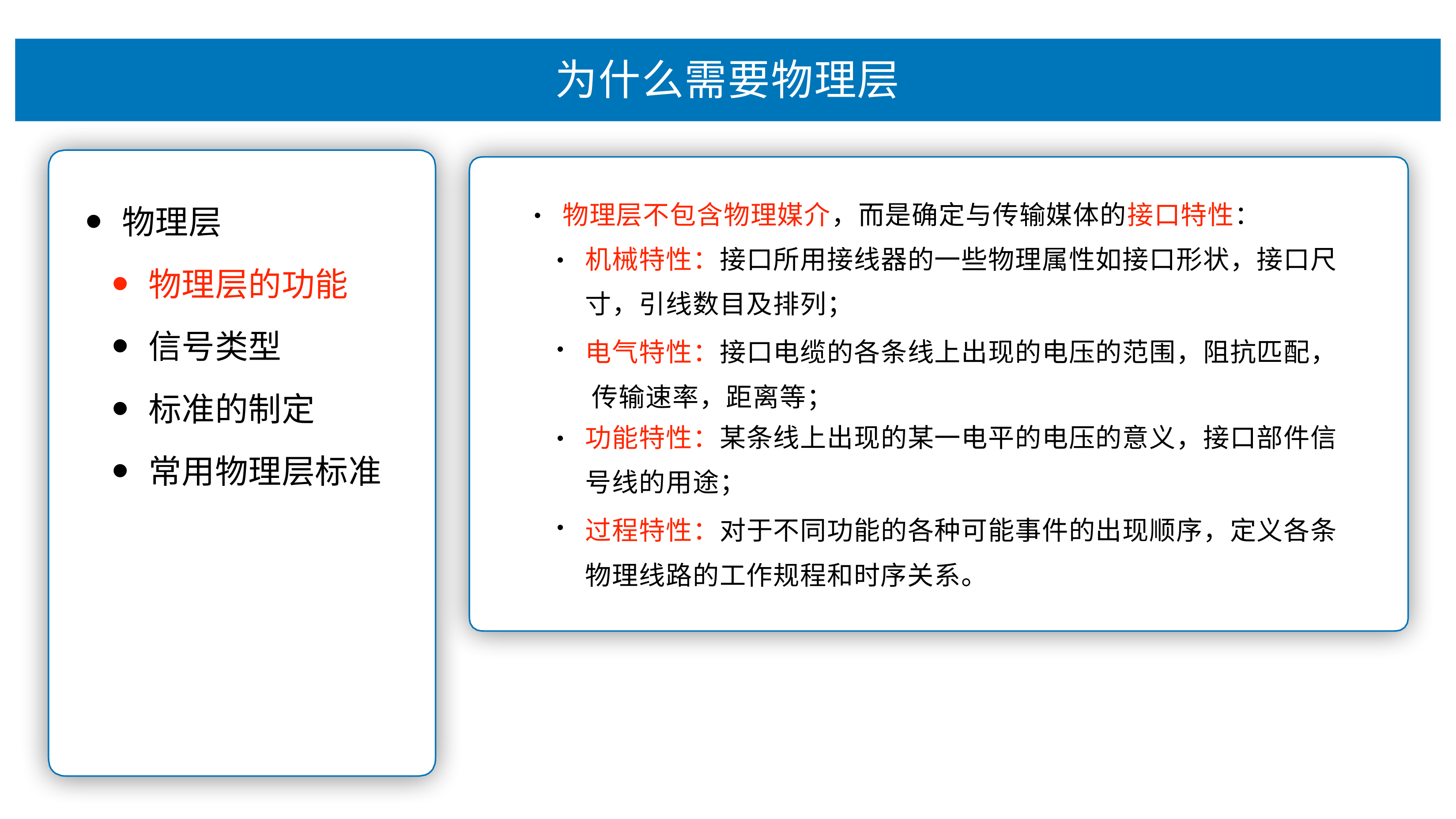

# 为什么需要物理层

物理层
物理层的功能
信号类型
标准的制定
常⽤物理层标准
物理层不包含物理媒介，⽽是确定与传输媒体的接⼝特性：
•
机械特性：接⼝所⽤接线器的⼀些物理属性如接⼝形状，接⼝尺
⼨，引线数⽬及排列；
电⽓特性：接⼝电缆的各条线上出现的电压的范围，阻抗匹配，  传输速率，距离等；
功能特性：某条线上出现的某⼀电平的电压的意义，接⼝部件信
号线的⽤途；
过程特性：对于不同功能的各种可能事件的出现顺序，定义各条 物理线路的⼯作规程和时序关系。
•
•
•
•